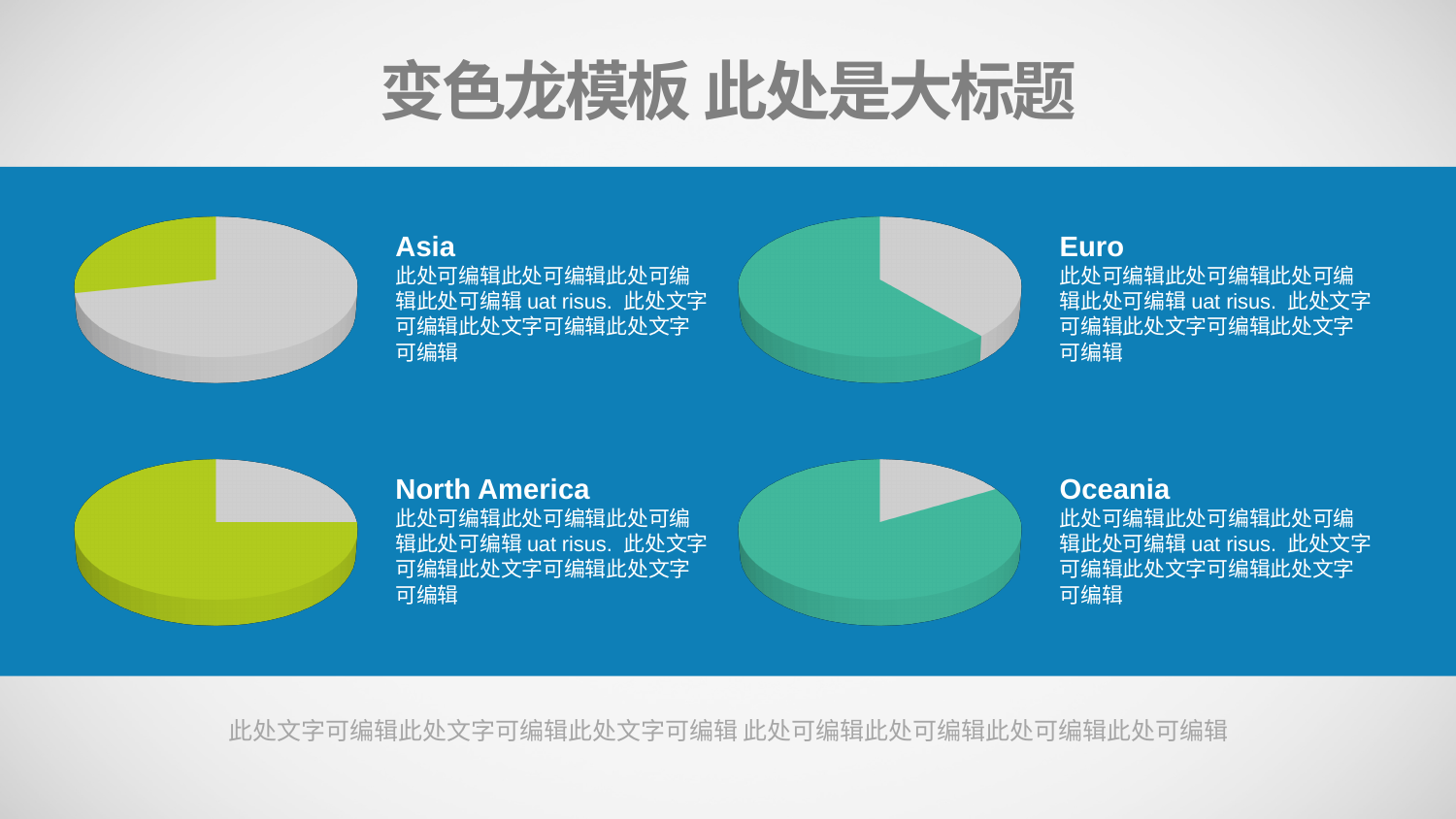

变色龙模板 此处是大标题

[unsupported chart]

Asia
此处可编辑此处可编辑此处可编辑此处可编辑uat risus. 此处文字可编辑此处文字可编辑此处文字可编辑

[unsupported chart]

Euro
此处可编辑此处可编辑此处可编辑此处可编辑uat risus. 此处文字可编辑此处文字可编辑此处文字可编辑

[unsupported chart]

North America
此处可编辑此处可编辑此处可编辑此处可编辑uat risus. 此处文字可编辑此处文字可编辑此处文字可编辑

[unsupported chart]

Oceania
此处可编辑此处可编辑此处可编辑此处可编辑uat risus. 此处文字可编辑此处文字可编辑此处文字可编辑
此处文字可编辑此处文字可编辑此处文字可编辑 此处可编辑此处可编辑此处可编辑此处可编辑